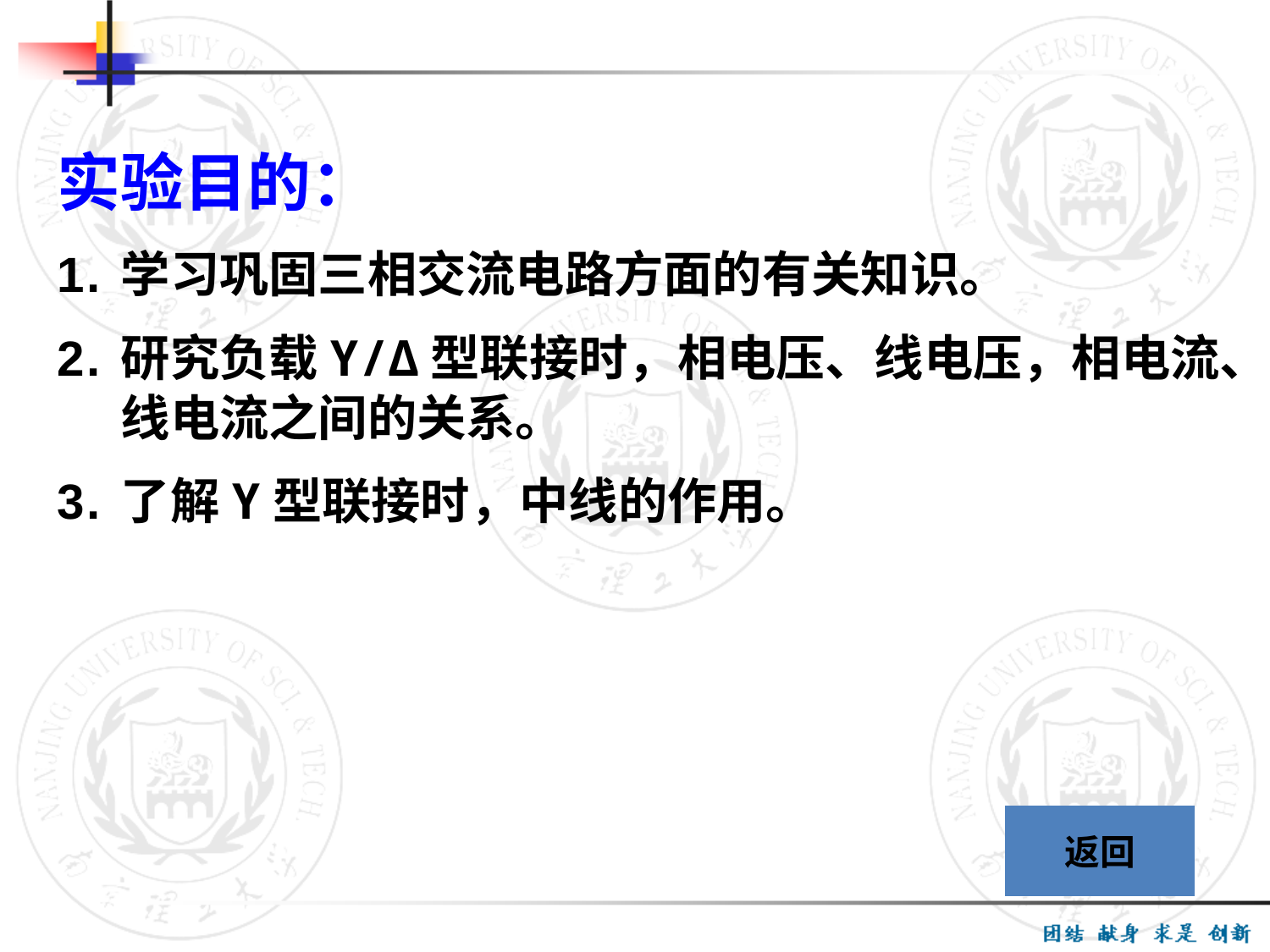

实验目的：
学习巩固三相交流电路方面的有关知识。
研究负载Y/Δ型联接时，相电压、线电压，相电流、线电流之间的关系。
了解Y型联接时，中线的作用。

返回